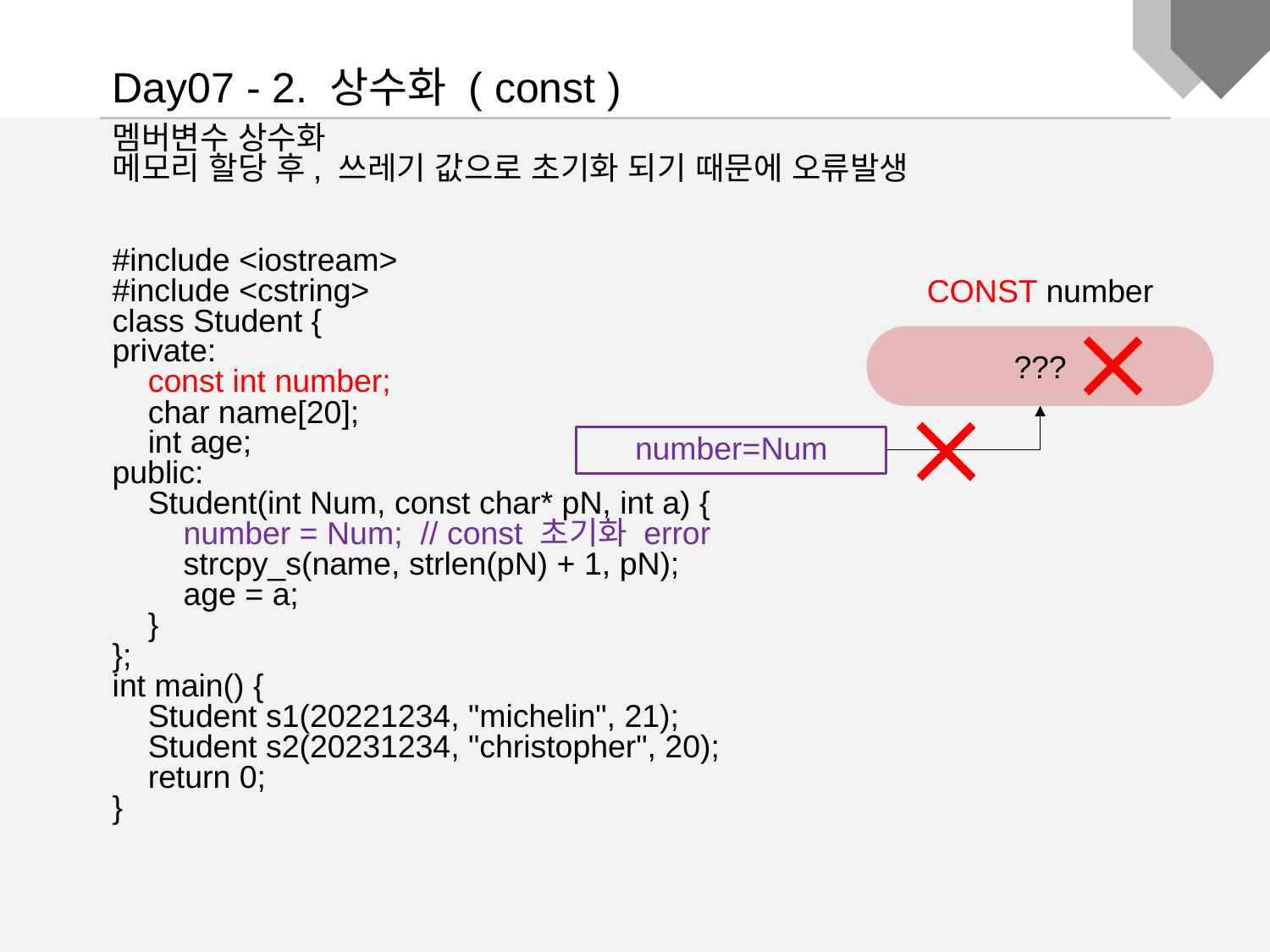

Day07 - 2. 상수화 ( const )
멤버변수 상수화
메모리 할당 후, 쓰레기 값으로 초기화 되기 때문에 오류발생

#include <iostream>
#include <cstring>
class Student {
private:
    const int number;
    char name[20];
    int age;
public:
    Student(int Num, const char* pN, int a) {
        number = Num;  // const 초기화 error
        strcpy_s(name, strlen(pN) + 1, pN);
        age = a;
    }
};
int main() {
    Student s1(20221234, "michelin", 21);
    Student s2(20231234, "christopher", 20);
    return 0;
}

CONST number

???

number=Num